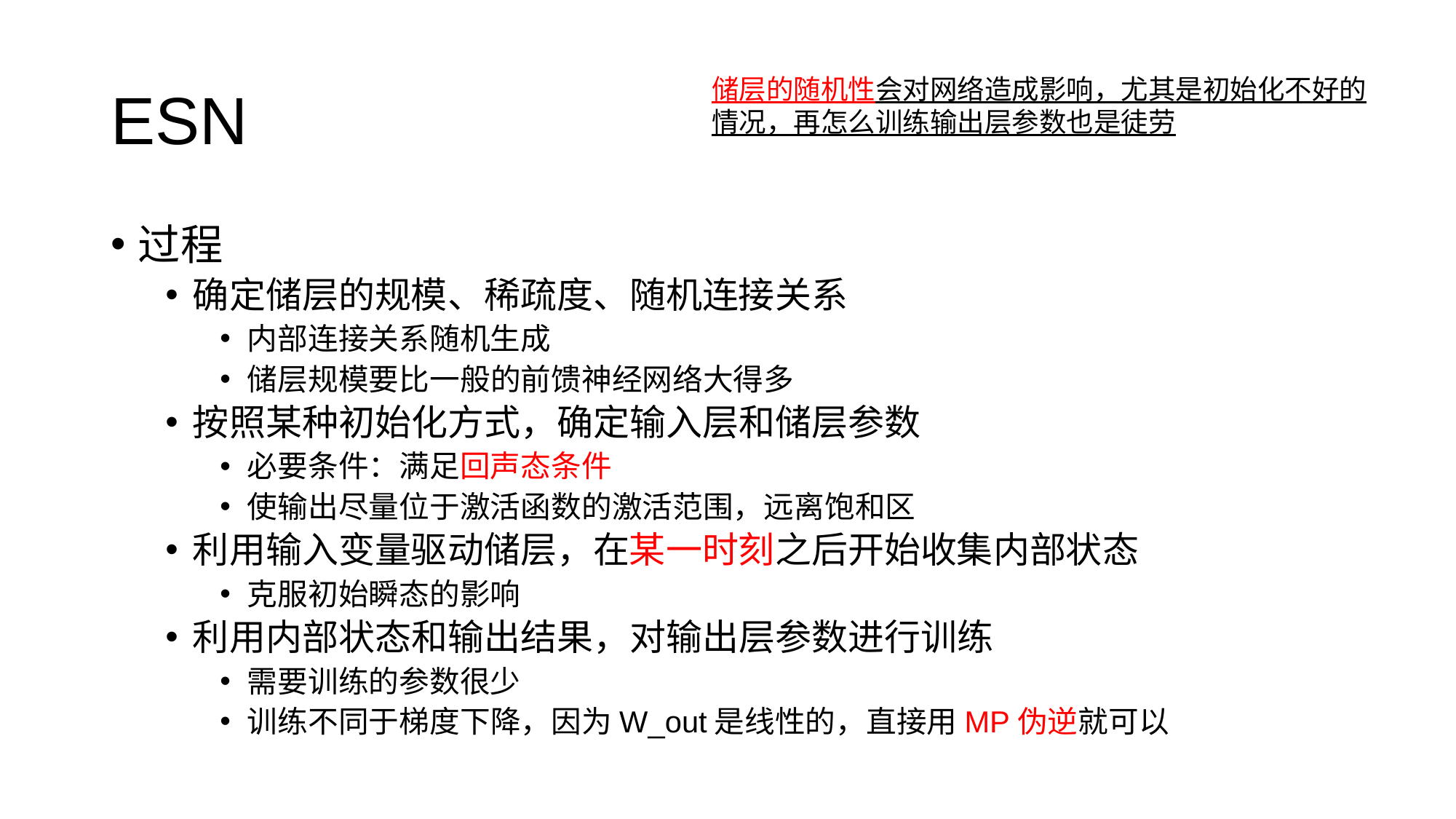

# ESN
储层的随机性会对网络造成影响，尤其是初始化不好的情况，再怎么训练输出层参数也是徒劳
过程
确定储层的规模、稀疏度、随机连接关系
内部连接关系随机生成
储层规模要比一般的前馈神经网络大得多
按照某种初始化方式，确定输入层和储层参数
必要条件：满足回声态条件
使输出尽量位于激活函数的激活范围，远离饱和区
利用输入变量驱动储层，在某一时刻之后开始收集内部状态
克服初始瞬态的影响
利用内部状态和输出结果，对输出层参数进行训练
需要训练的参数很少
训练不同于梯度下降，因为W_out是线性的，直接用MP伪逆就可以